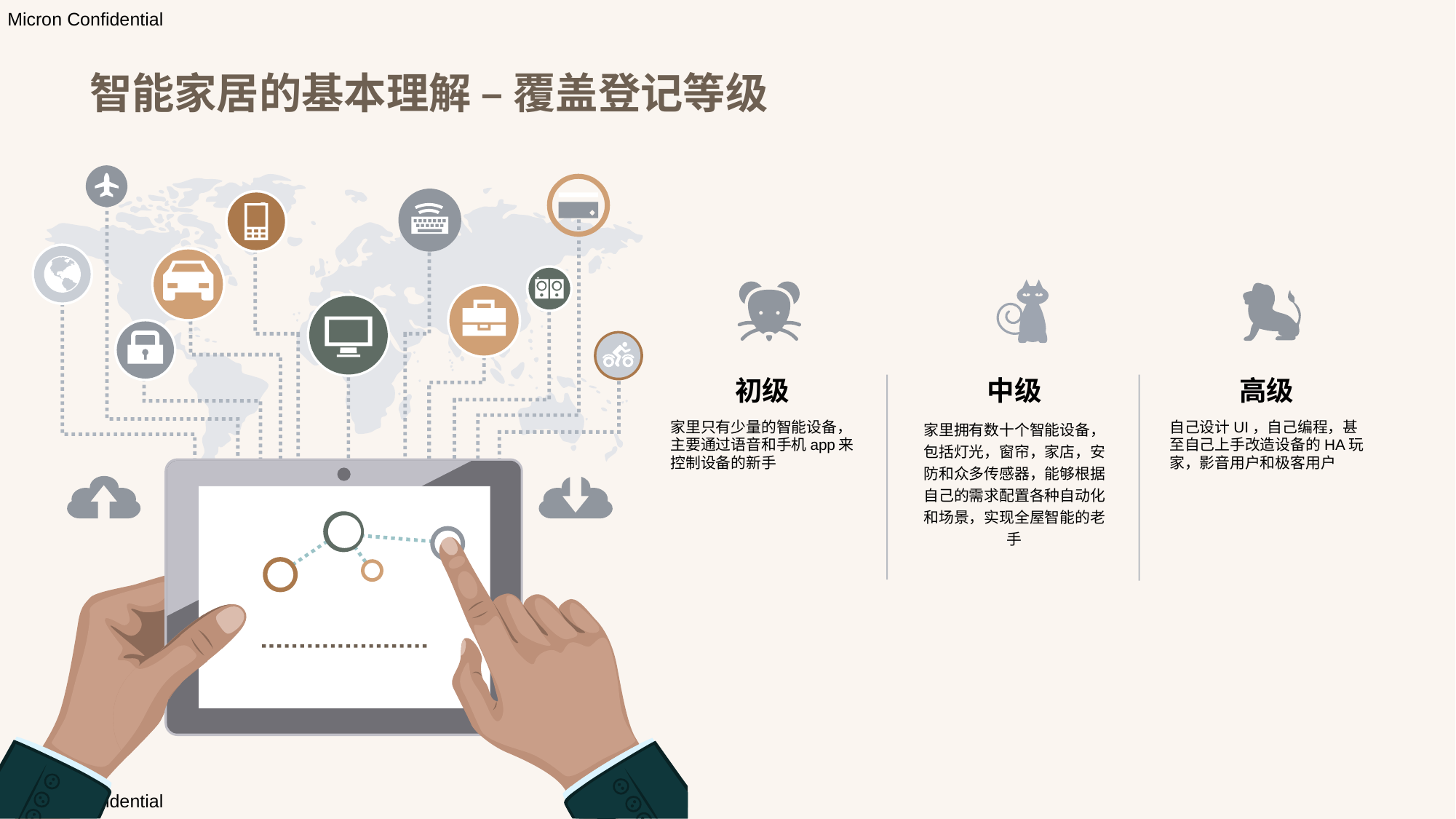

# 智能家居的基本理解 – 覆盖登记等级

中级
家里拥有数十个智能设备，包括灯光，窗帘，家店，安防和众多传感器，能够根据自己的需求配置各种自动化和场景，实现全屋智能的老手

初级
家里只有少量的智能设备，主要通过语音和手机app来控制设备的新手

高级
自己设计UI，自己编程，甚至自己上手改造设备的HA玩家，影音用户和极客用户